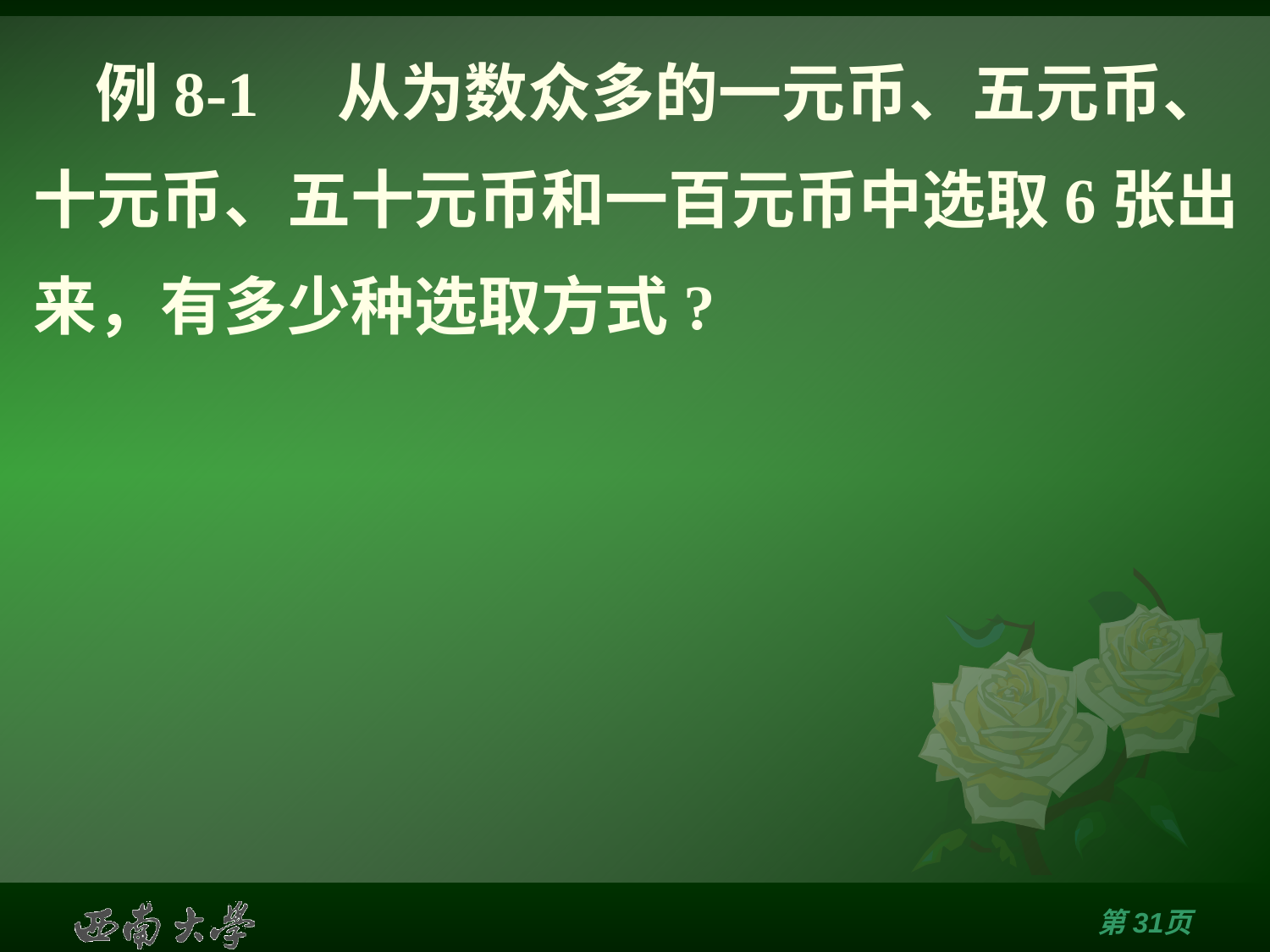

# 例8-1    从为数众多的一元币、五元币、十元币、五十元币和一百元币中选取6张出来，有多少种选取方式?
第31页